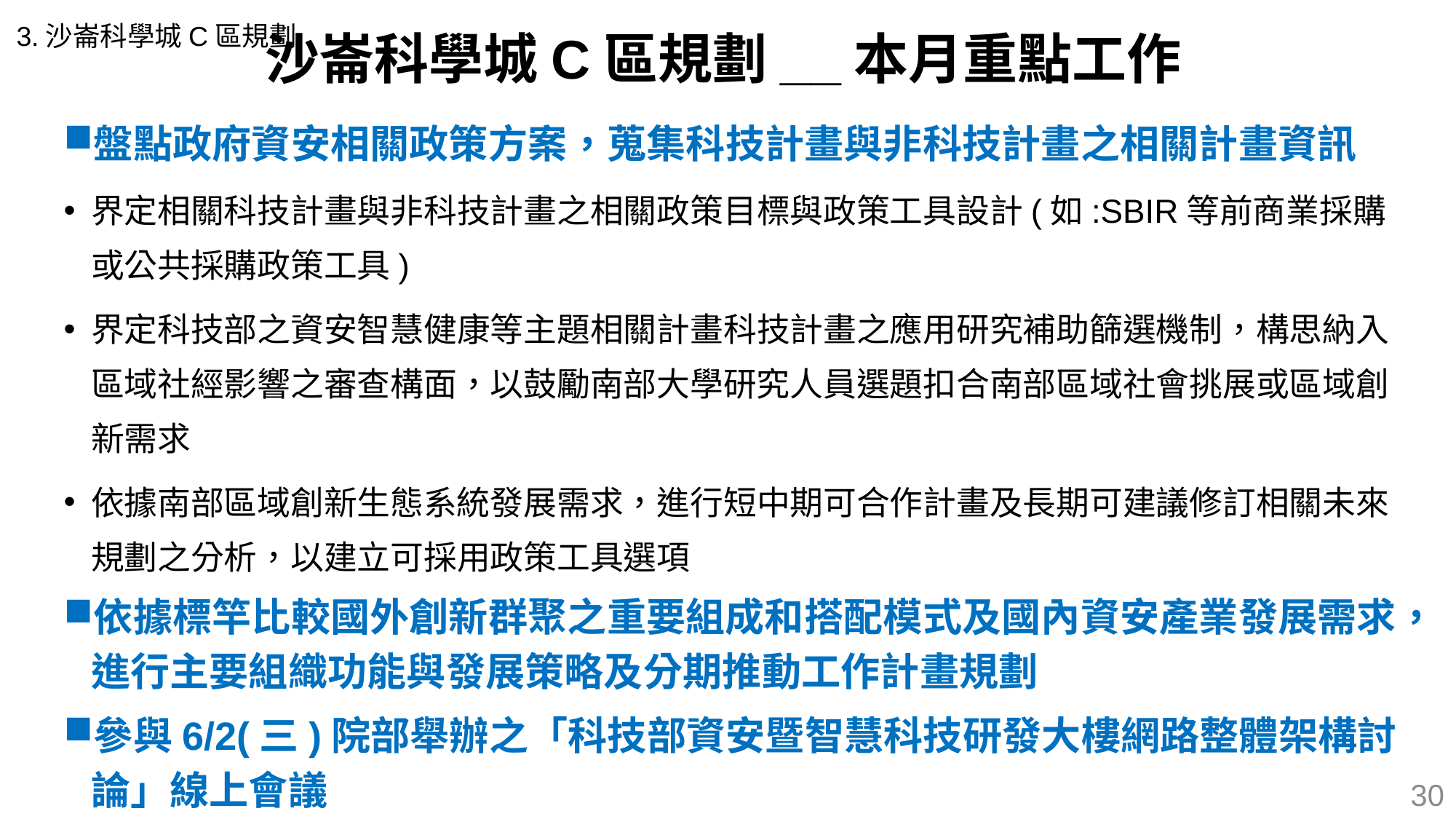

# 沙崙科學城C區規劃__本月重點工作
3.沙崙科學城C區規劃
盤點政府資安相關政策方案，蒐集科技計畫與非科技計畫之相關計畫資訊
界定相關科技計畫與非科技計畫之相關政策目標與政策工具設計(如:SBIR等前商業採購或公共採購政策工具)
界定科技部之資安智慧健康等主題相關計畫科技計畫之應用研究補助篩選機制，構思納入區域社經影響之審查構面，以鼓勵南部大學研究人員選題扣合南部區域社會挑展或區域創新需求
依據南部區域創新生態系統發展需求，進行短中期可合作計畫及長期可建議修訂相關未來規劃之分析，以建立可採用政策工具選項
依據標竿比較國外創新群聚之重要組成和搭配模式及國內資安產業發展需求，進行主要組織功能與發展策略及分期推動工作計畫規劃
參與6/2(三)院部舉辦之「科技部資安暨智慧科技研發大樓網路整體架構討論」線上會議
30